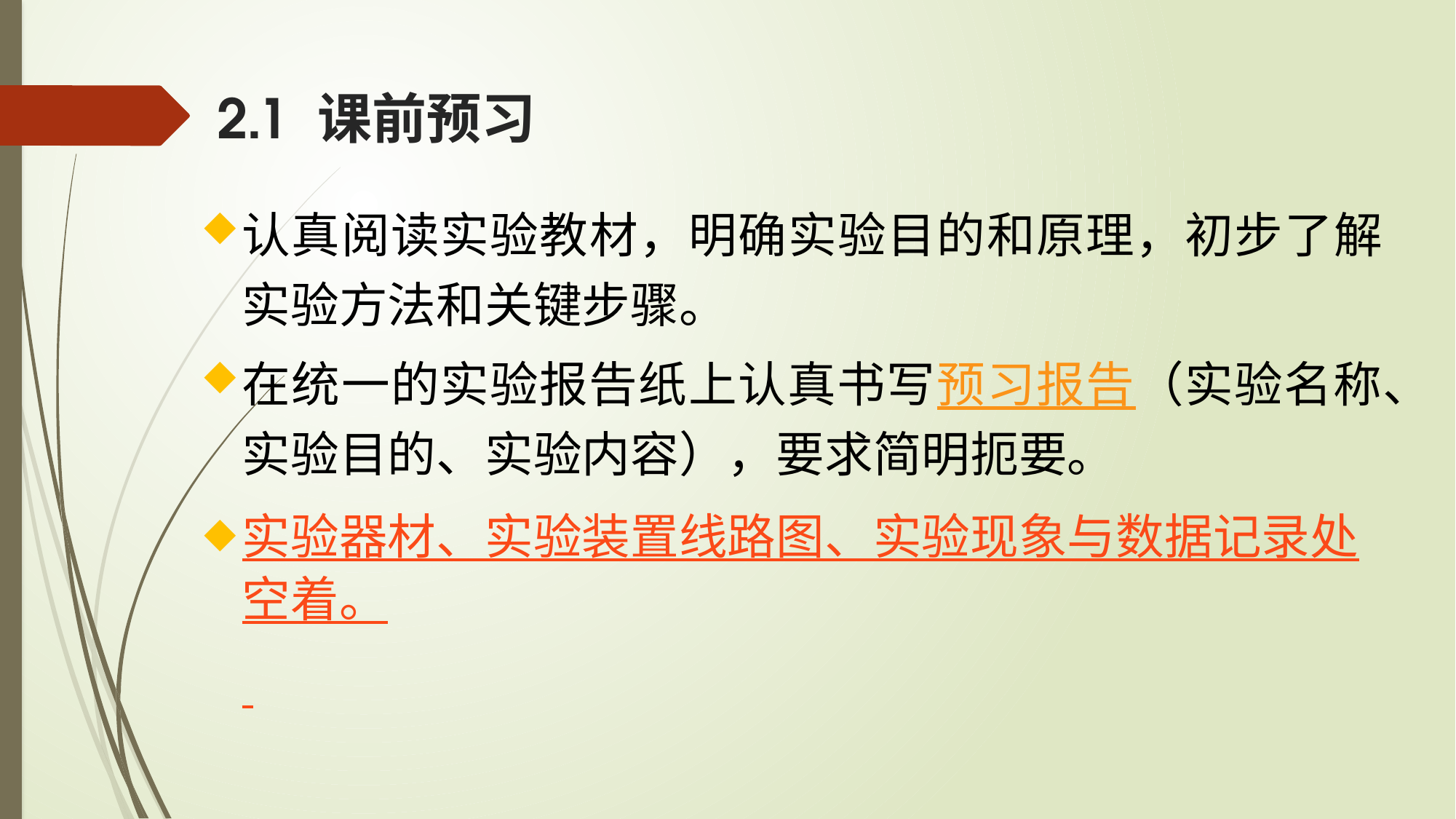

2.1 课前预习
认真阅读实验教材，明确实验目的和原理，初步了解实验方法和关键步骤。
在统一的实验报告纸上认真书写预习报告（实验名称、实验目的、实验内容），要求简明扼要。
实验器材、实验装置线路图、实验现象与数据记录处空着。